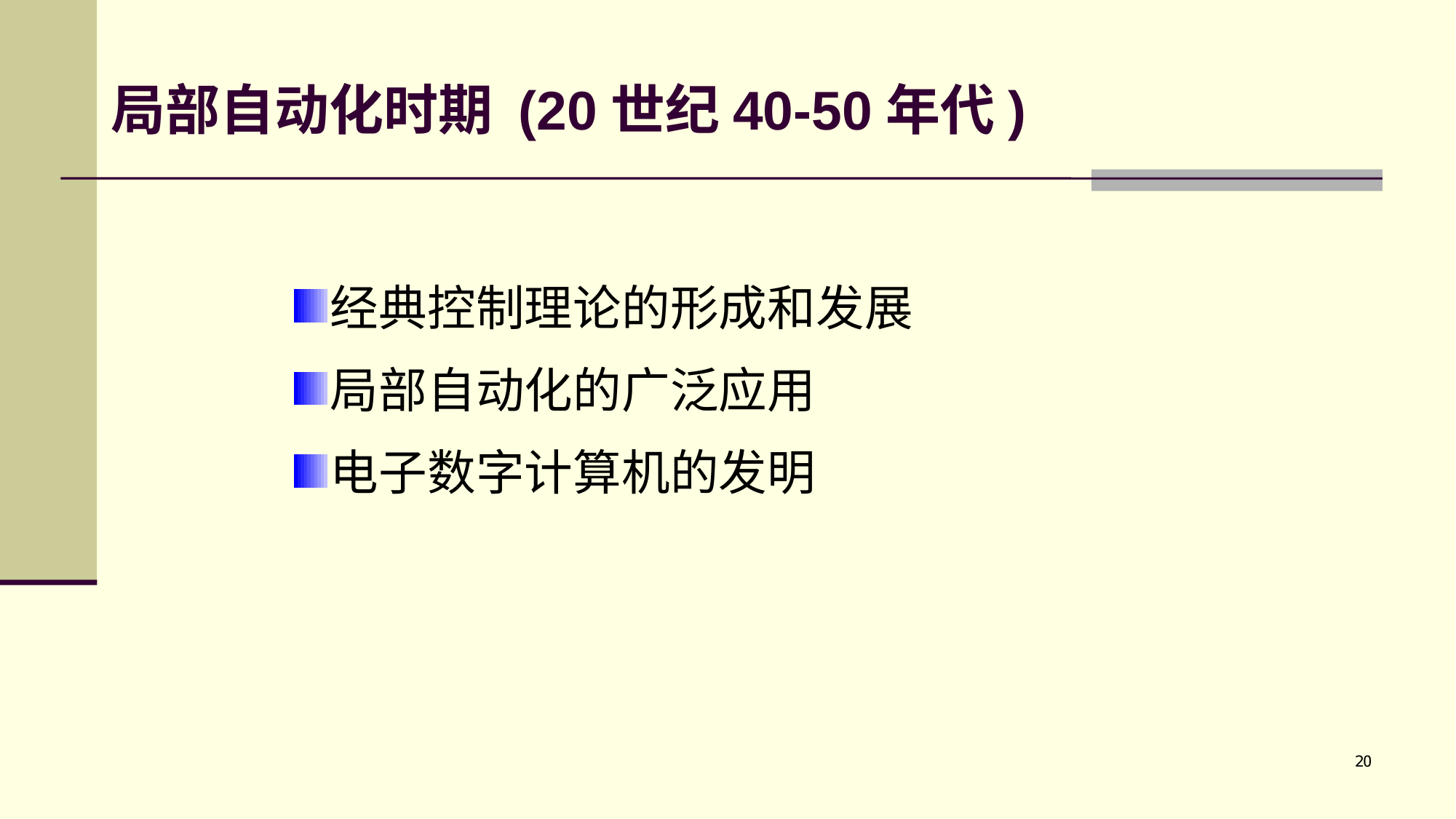

# 局部自动化时期 (20世纪40-50年代)
经典控制理论的形成和发展
局部自动化的广泛应用
电子数字计算机的发明
20